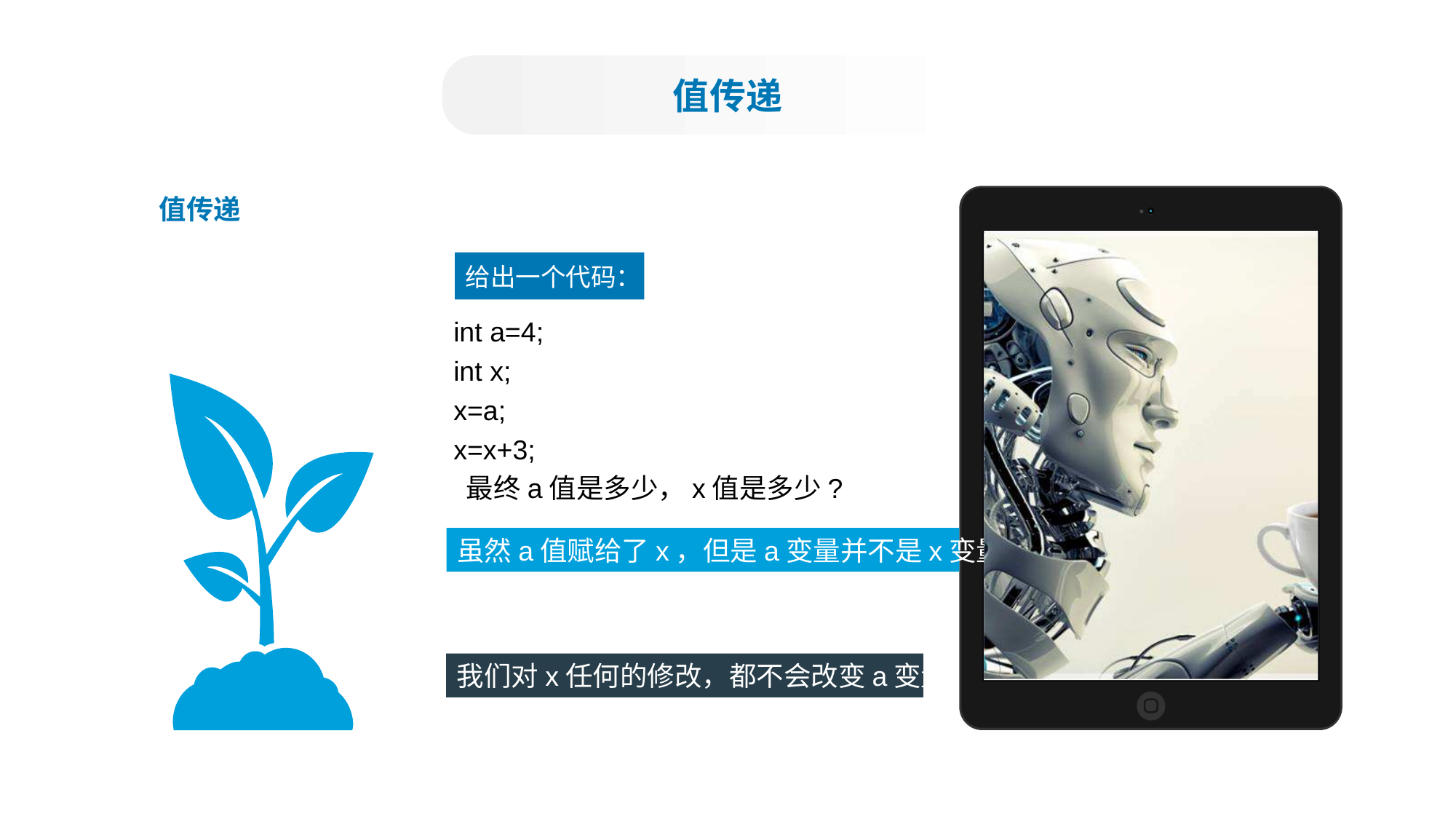

值传递

值传递

给出一个代码：
int a=4;
int x;
x=a;
x=x+3;
 最终a值是多少，x值是多少?

虽然a值赋给了x，但是a变量并不是x变量

我们对x任何的修改，都不会改变a变量